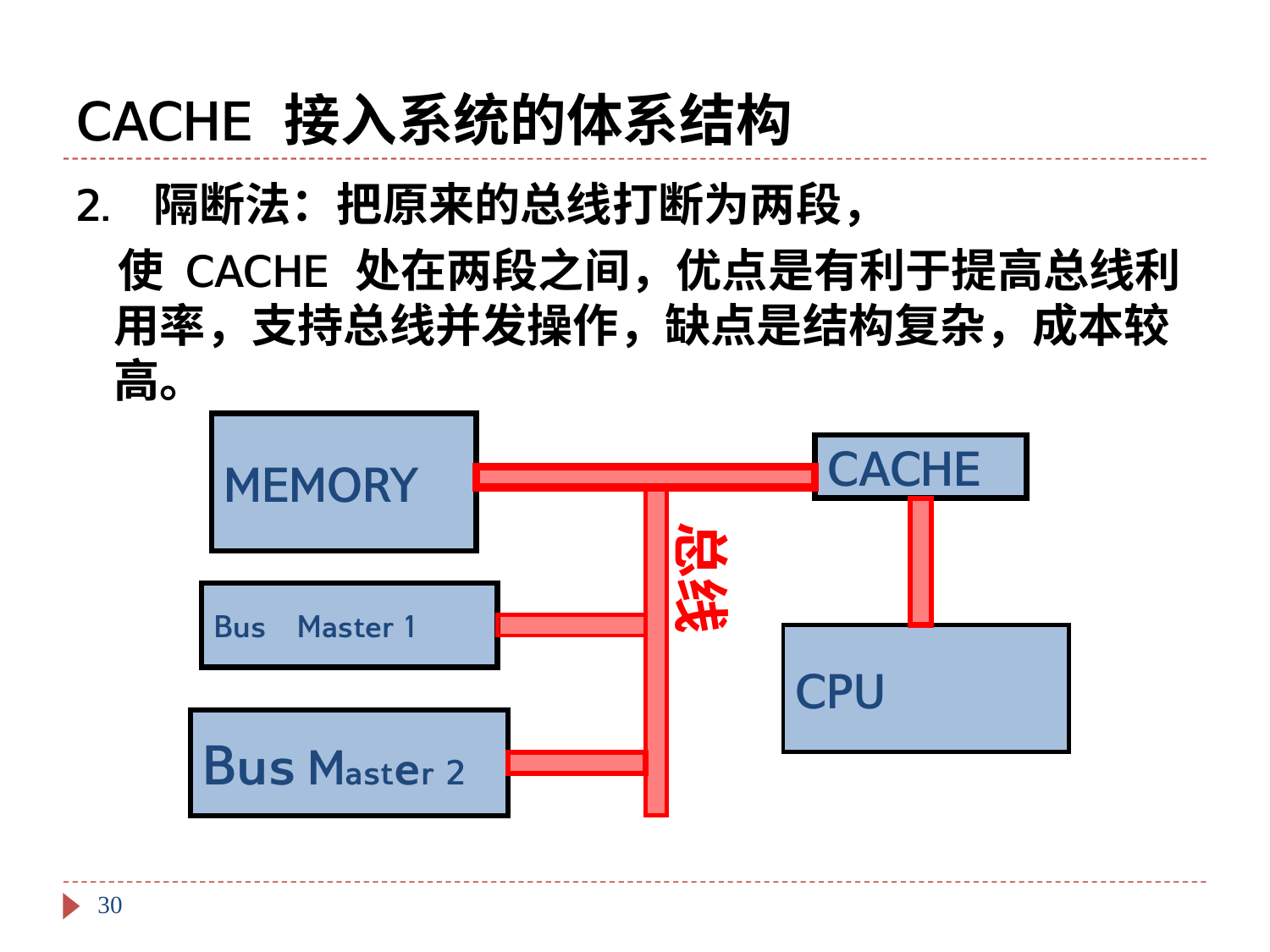

# CACHE 接入系统的体系结构
2.  隔断法：把原来的总线打断为两段，
   使 CACHE 处在两段之间，优点是有利于提高总线利用率，支持总线并发操作，缺点是结构复杂，成本较高。

MEMORY
CACHE

总线
Bus   Master 1

CPU
Bus Master 2

30